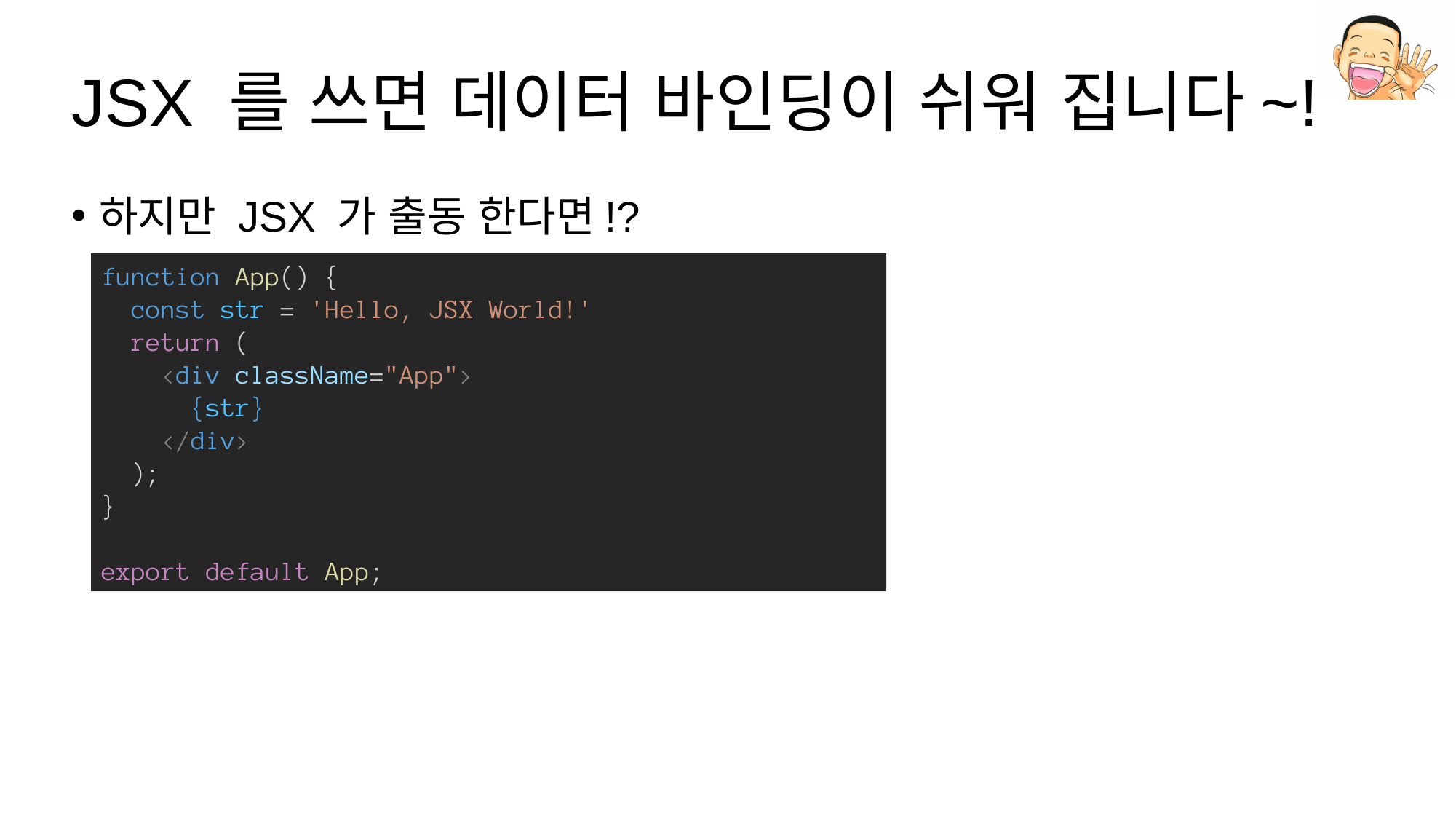

# JSX 를 쓰면 데이터 바인딩이 쉬워 집니다~!
하지만 JSX 가 출동 한다면!?
function App() {
  const str = 'Hello, JSX World!'
  return (
    <div className="App">
      {str}
    </div>
  );
}
export default App;